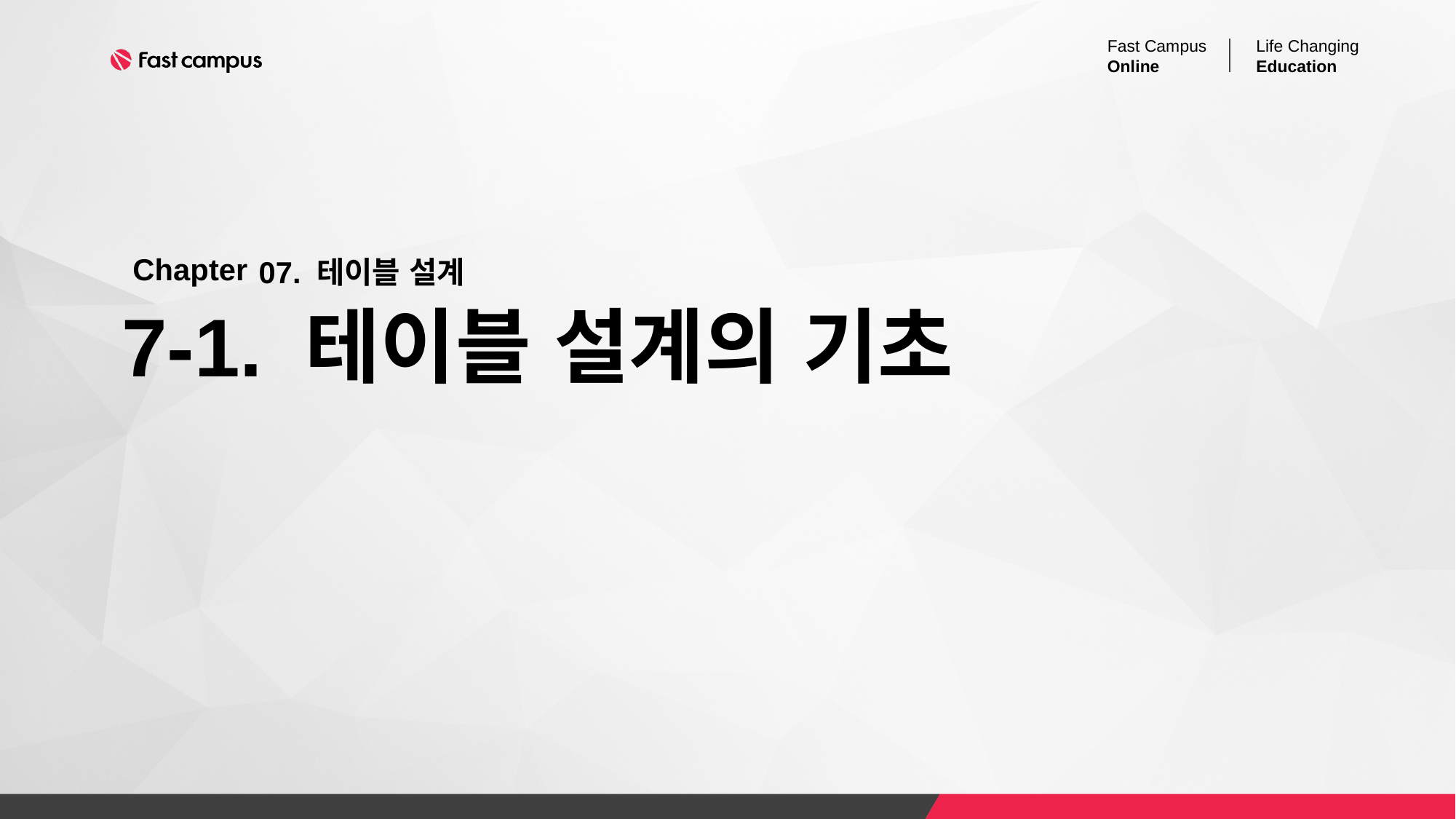

07. 테이블 설계
# 7-1. 테이블 설계의 기초